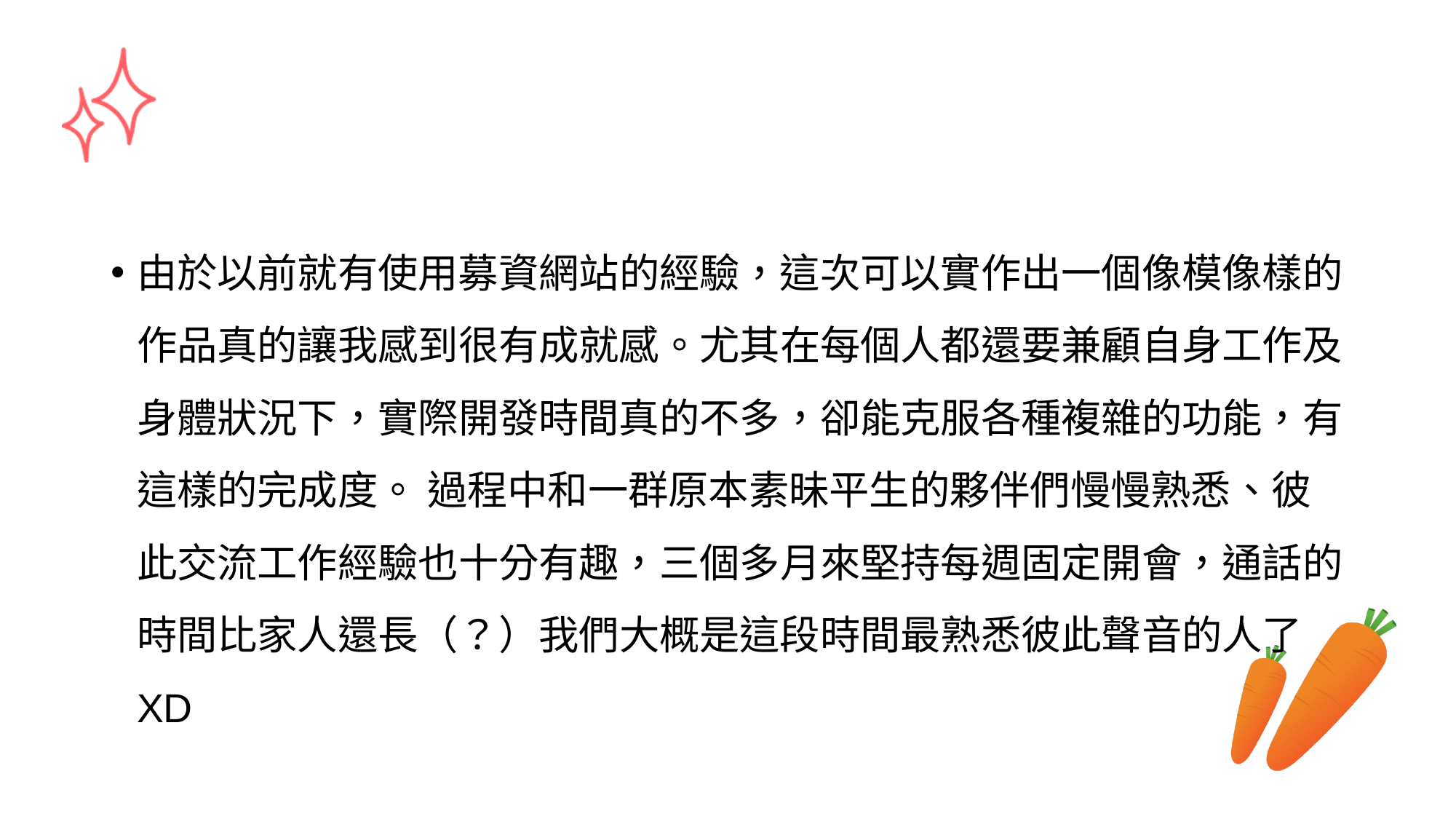

#
由於以前就有使用募資網站的經驗，這次可以實作出一個像模像樣的作品真的讓我感到很有成就感。尤其在每個人都還要兼顧自身工作及身體狀況下，實際開發時間真的不多，卻能克服各種複雜的功能，有這樣的完成度。 過程中和一群原本素昧平生的夥伴們慢慢熟悉、彼此交流工作經驗也十分有趣，三個多月來堅持每週固定開會，通話的時間比家人還長（？）我們大概是這段時間最熟悉彼此聲音的人了XD